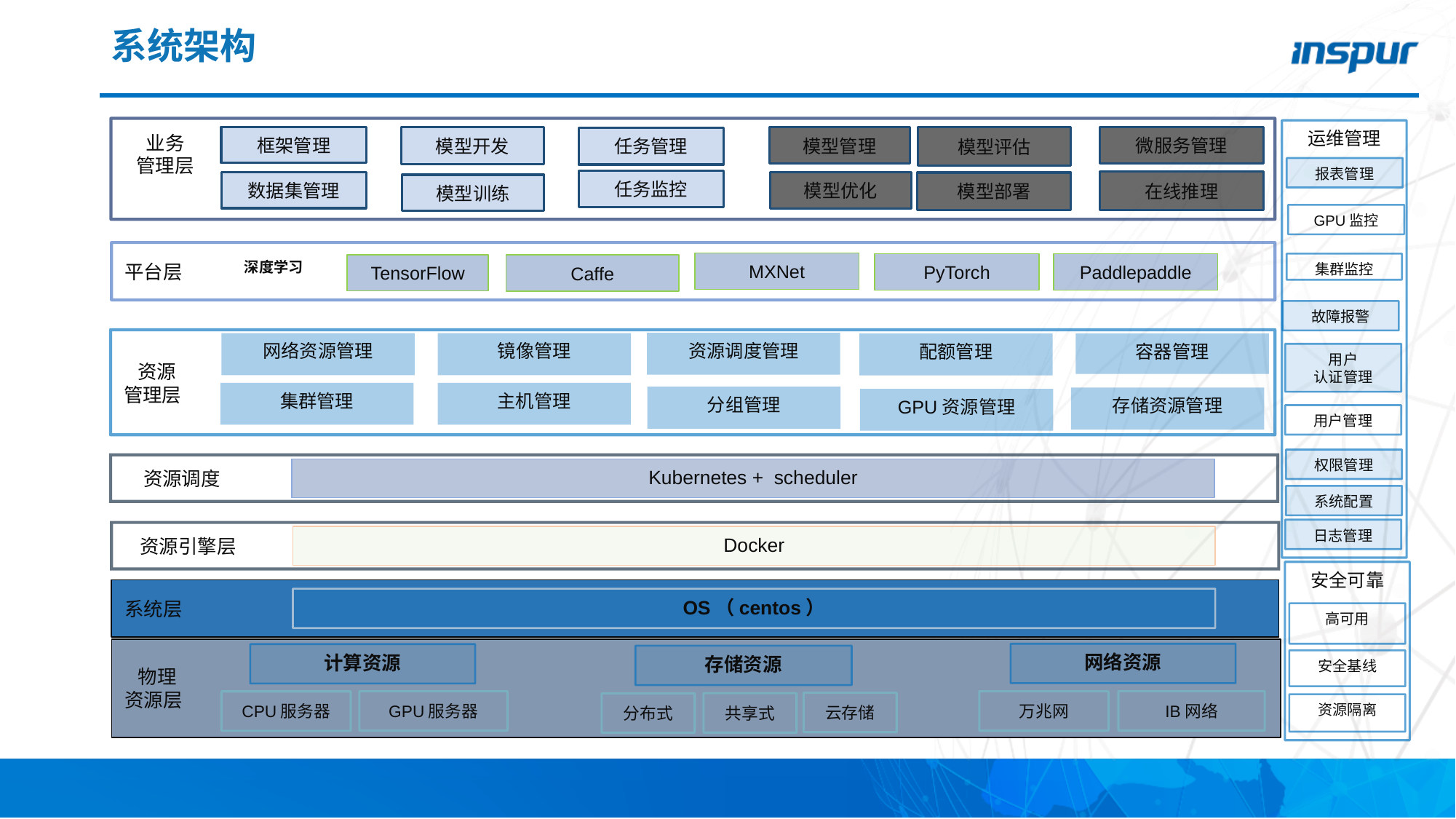

# 系统架构

运维管理
业务
管理层
框架管理
模型开发
微服务管理
模型管理
模型评估
任务管理
报表管理
任务监控
在线推理
数据集管理
模型优化
模型部署
模型训练
GPU监控
平台层

深度学习
MXNet
集群监控
PyTorch
Paddlepaddle
TensorFlow
Caffe
故障报警
  资源
管理层
资源调度管理
网络资源管理
镜像管理
配额管理
容器管理
用户
认证管理
主机管理
集群管理
分组管理
存储资源管理
GPU资源管理
用户管理
权限管理
    资源调度
Kubernetes +  scheduler
系统配置
日志管理
   资源引擎层
Docker
安全可靠
系统层
OS（centos）
高可用
  物理
资源层
网络资源
计算资源
存储资源
安全基线
IB网络
GPU服务器
万兆网
CPU服务器
云存储
共享式
分布式
资源隔离